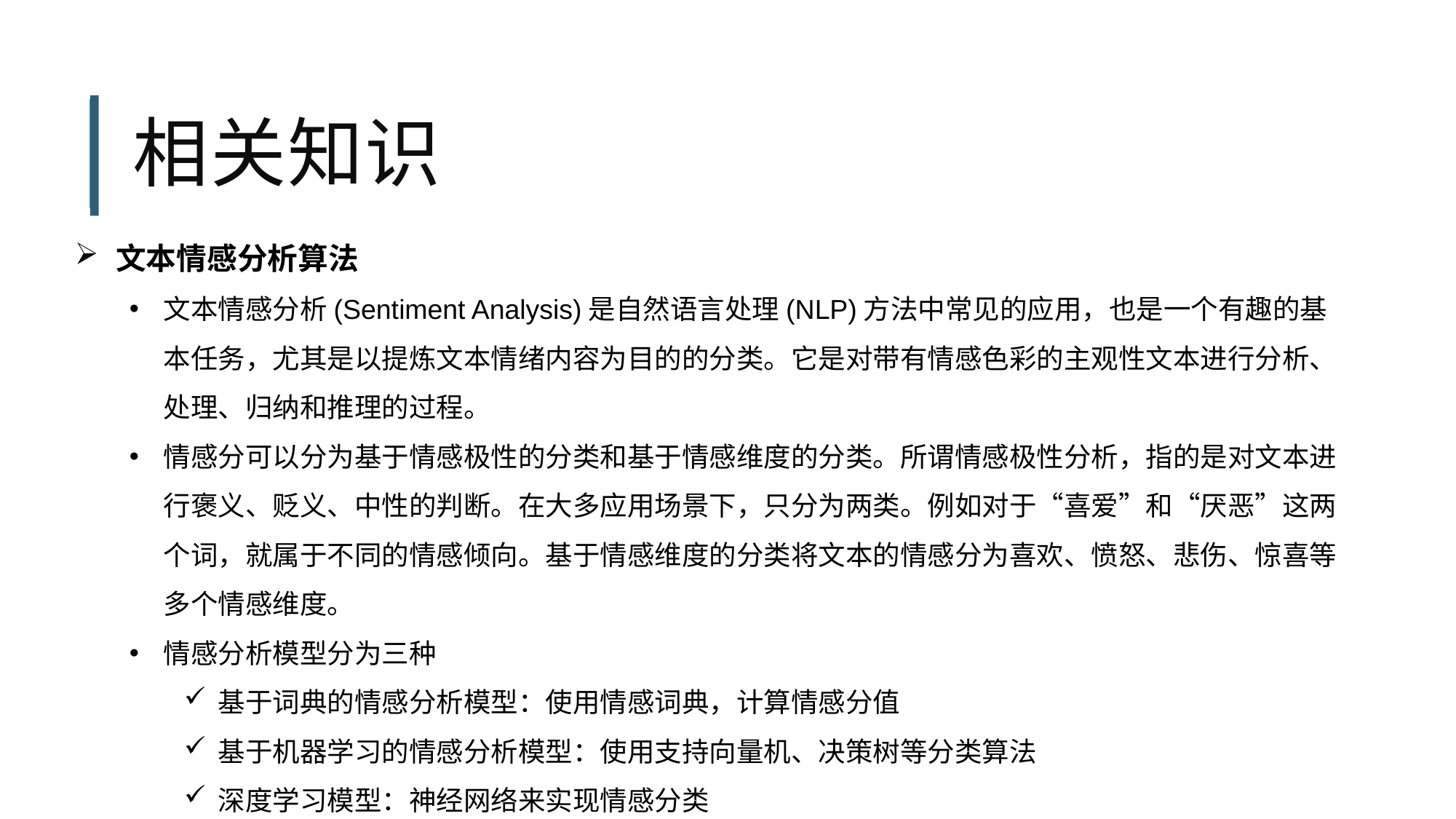

# 相关知识

文本情感分析算法
文本情感分析(Sentiment Analysis)是自然语言处理(NLP)方法中常见的应用，也是一个有趣的基本任务，尤其是以提炼文本情绪内容为目的的分类。它是对带有情感色彩的主观性文本进行分析、处理、归纳和推理的过程。
情感分可以分为基于情感极性的分类和基于情感维度的分类。所谓情感极性分析，指的是对文本进行褒义、贬义、中性的判断。在大多应用场景下，只分为两类。例如对于“喜爱”和“厌恶”这两个词，就属于不同的情感倾向。基于情感维度的分类将文本的情感分为喜欢、愤怒、悲伤、惊喜等多个情感维度。
情感分析模型分为三种
基于词典的情感分析模型：使用情感词典，计算情感分值
基于机器学习的情感分析模型：使用支持向量机、决策树等分类算法
深度学习模型：神经网络来实现情感分类